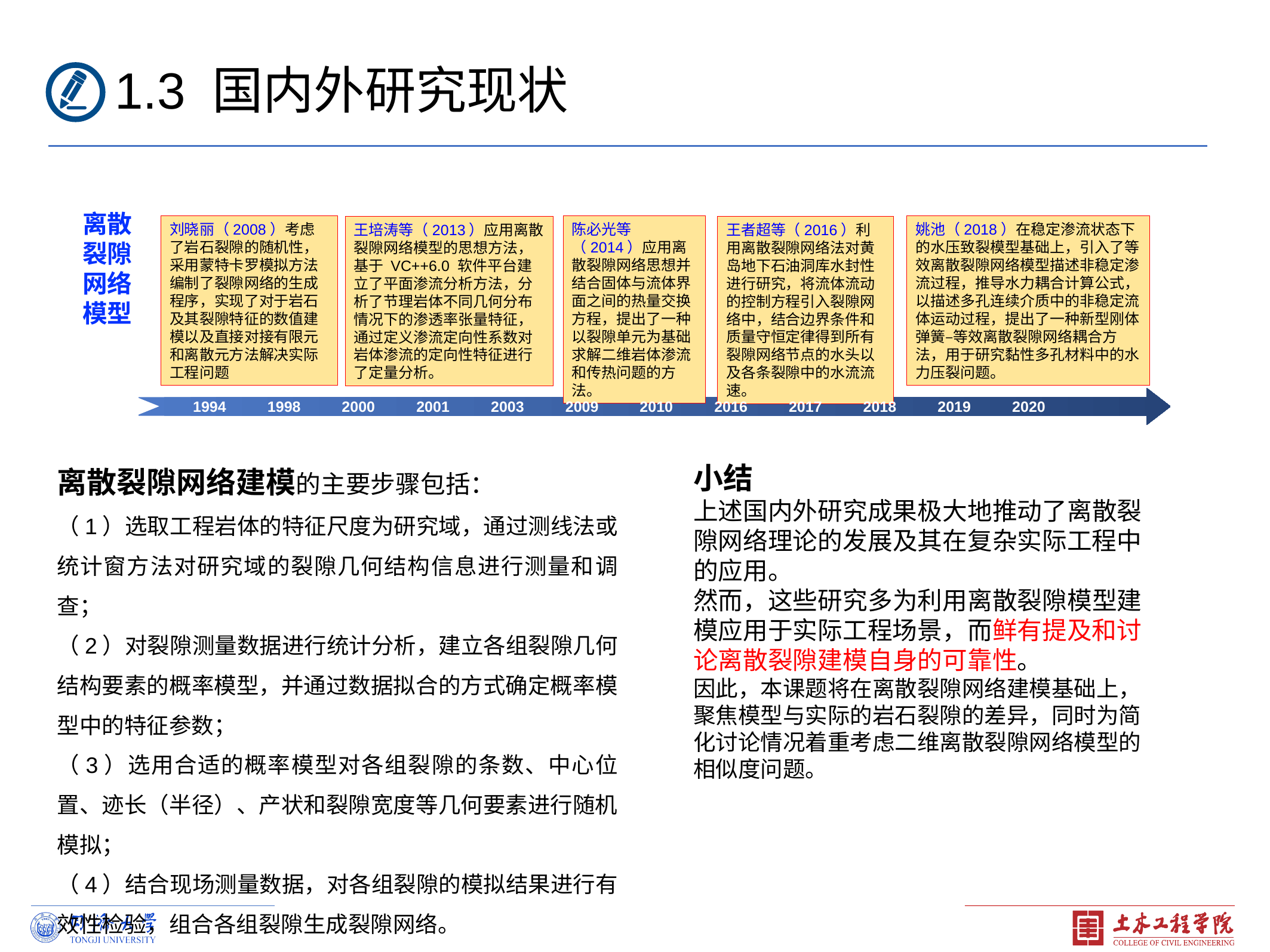

1.3 国内外研究现状
离散裂隙网络模型
刘晓丽（2008）考虑了岩石裂隙的随机性，采用蒙特卡罗模拟方法编制了裂隙网络的生成程序，实现了对于岩石及其裂隙特征的数值建模以及直接对接有限元和离散元方法解决实际工程问题
陈必光等（2014）应用离散裂隙网络思想并结合固体与流体界面之间的热量交换方程，提出了一种以裂隙单元为基础求解二维岩体渗流和传热问题的方法。
姚池（2018）在稳定渗流状态下的水压致裂模型基础上，引入了等效离散裂隙网络模型描述非稳定渗流过程，推导水力耦合计算公式，以描述多孔连续介质中的非稳定流体运动过程，提出了一种新型刚体弹簧–等效离散裂隙网络耦合方法，用于研究黏性多孔材料中的水力压裂问题。
王培涛等（2013）应用离散裂隙网络模型的思想方法，基于 VC++6.0 软件平台建立了平面渗流分析方法，分析了节理岩体不同几何分布情况下的渗透率张量特征，通过定义渗流定向性系数对岩体渗流的定向性特征进行了定量分析。
王者超等（2016）利用离散裂隙网络法对黄岛地下石油洞库水封性进行研究，将流体流动的控制方程引入裂隙网络中，结合边界条件和质量守恒定律得到所有裂隙网络节点的水头以及各条裂隙中的水流流速。

1994
1998
2000
2001
2003
2009
2010
2016
2017
2018
2019
2020
离散裂隙网络建模的主要步骤包括：
（1）选取工程岩体的特征尺度为研究域，通过测线法或统计窗方法对研究域的裂隙几何结构信息进行测量和调查；
（2）对裂隙测量数据进行统计分析，建立各组裂隙几何结构要素的概率模型，并通过数据拟合的方式确定概率模型中的特征参数；
（3）选用合适的概率模型对各组裂隙的条数、中心位置、迹长（半径）、产状和裂隙宽度等几何要素进行随机模拟；
（4）结合现场测量数据，对各组裂隙的模拟结果进行有效性检验，组合各组裂隙生成裂隙网络。
小结
上述国内外研究成果极大地推动了离散裂隙网络理论的发展及其在复杂实际工程中的应用。
然而，这些研究多为利用离散裂隙模型建模应用于实际工程场景，而鲜有提及和讨论离散裂隙建模自身的可靠性。
因此，本课题将在离散裂隙网络建模基础上，聚焦模型与实际的岩石裂隙的差异，同时为简化讨论情况着重考虑二维离散裂隙网络模型的相似度问题。